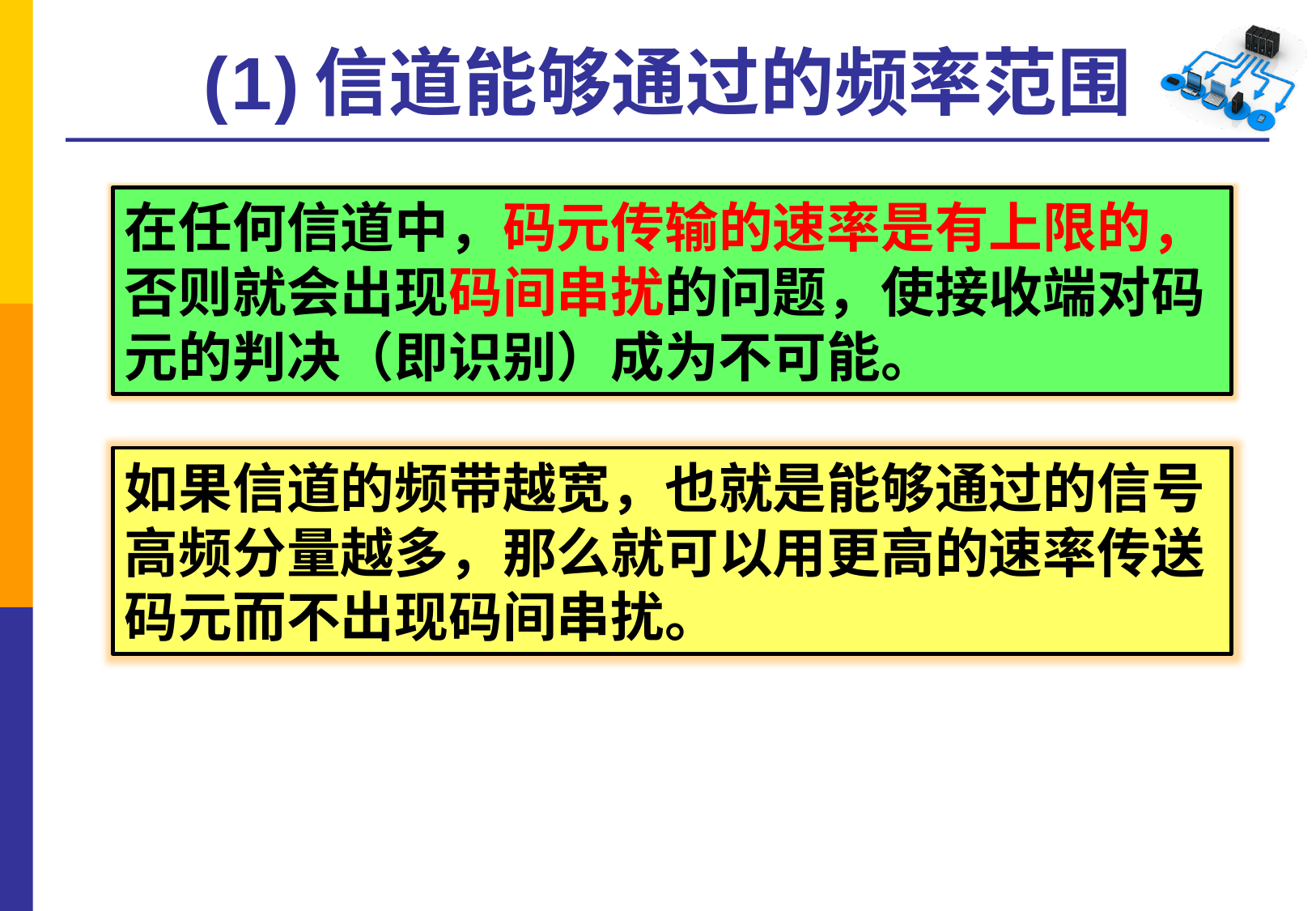

# 信道能够通过的频率范围
在任何信道中，码元传输的速率是有上限的，否则就会出现码间串扰的问题，使接收端对码元的判决（即识别）成为不可能。
如果信道的频带越宽，也就是能够通过的信号高频分量越多，那么就可以用更高的速率传送码元而不出现码间串扰。